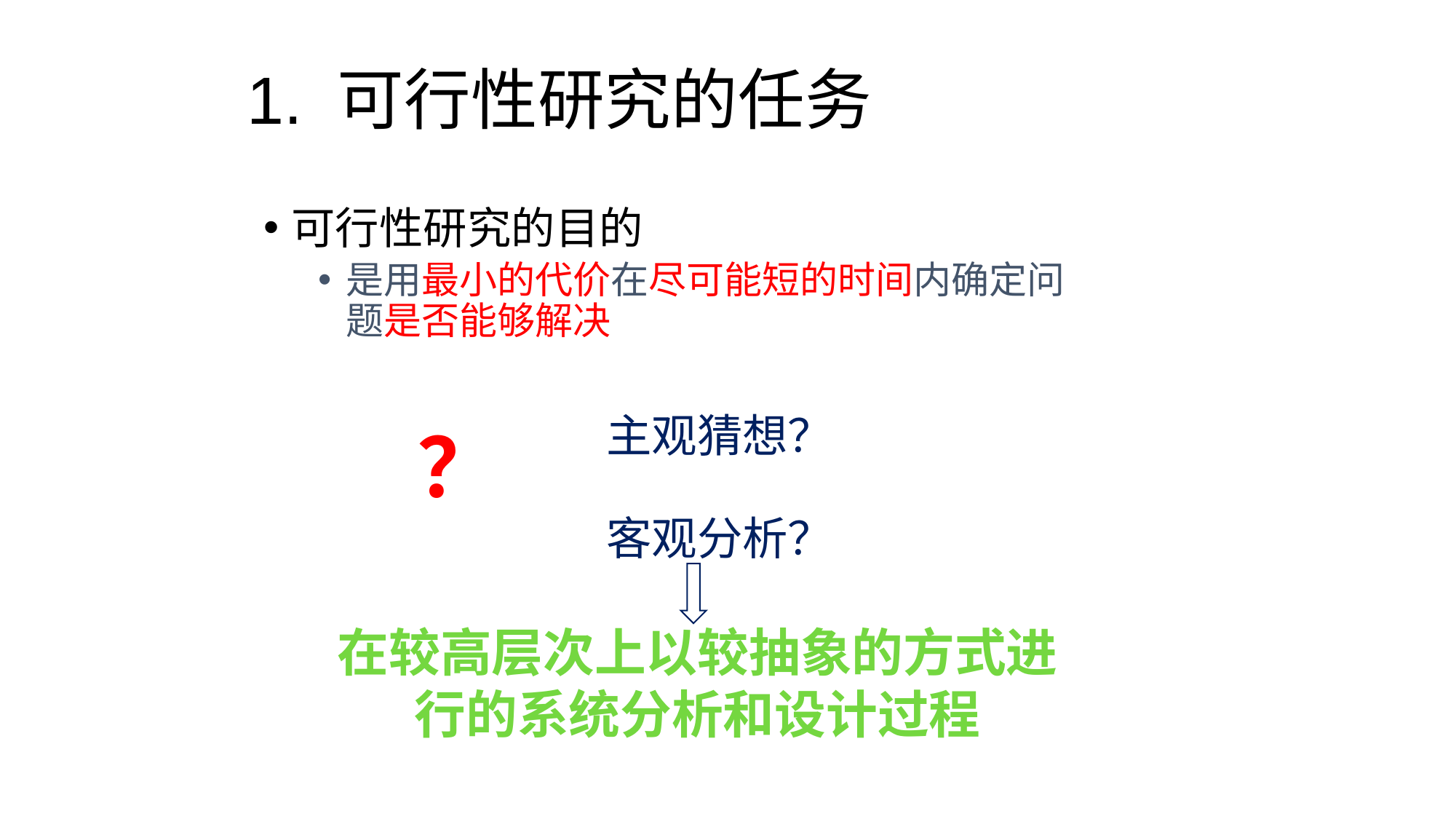

# 1. 可行性研究的任务
可行性研究的目的
是用最小的代价在尽可能短的时间内确定问题是否能够解决

主观猜想？
？
客观分析？

在较高层次上以较抽象的方式进行的系统分析和设计过程